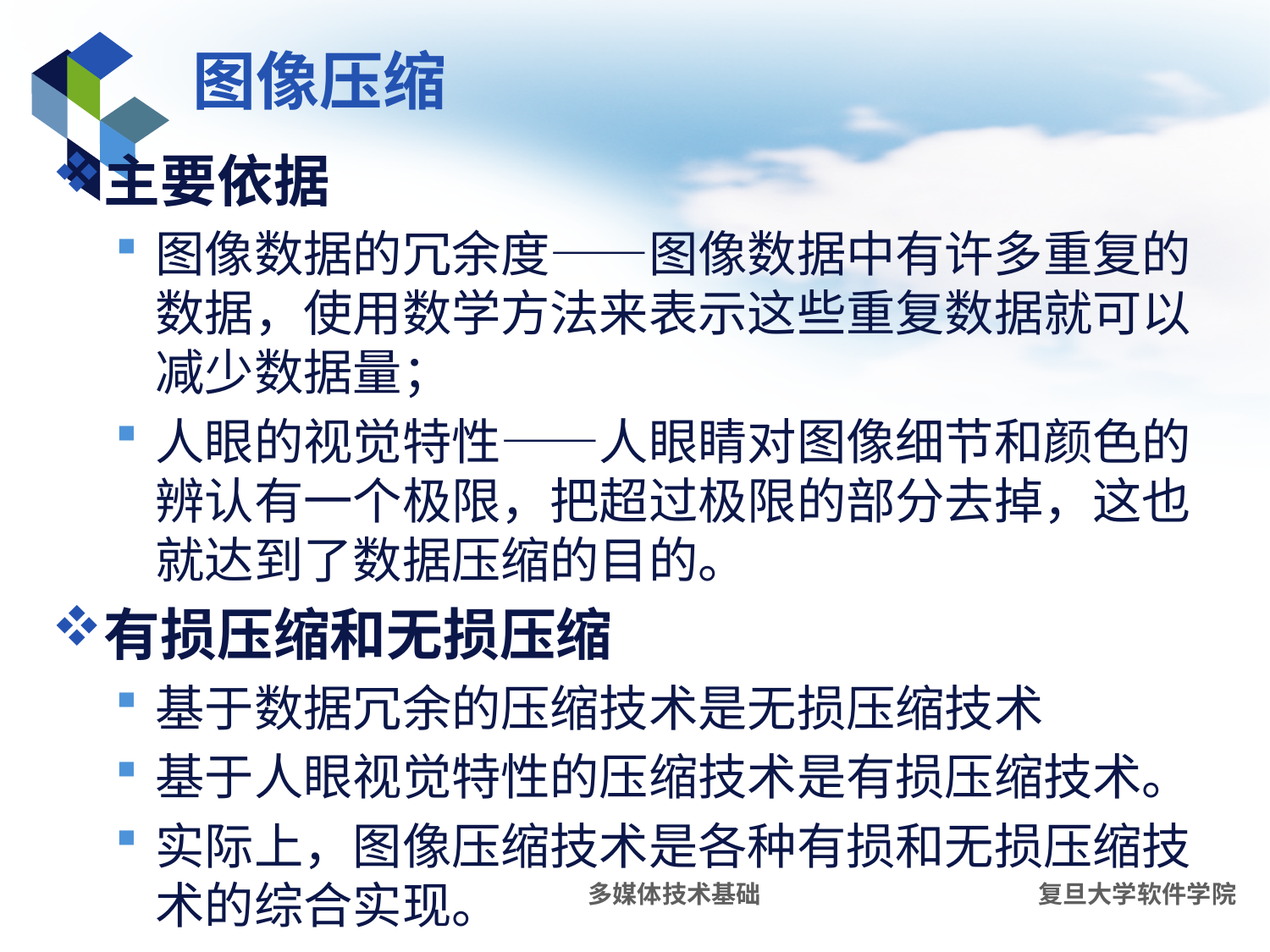

# 图像压缩
主要依据
图像数据的冗余度——图像数据中有许多重复的数据，使用数学方法来表示这些重复数据就可以减少数据量；
人眼的视觉特性——人眼睛对图像细节和颜色的辨认有一个极限，把超过极限的部分去掉，这也就达到了数据压缩的目的。
有损压缩和无损压缩
基于数据冗余的压缩技术是无损压缩技术
基于人眼视觉特性的压缩技术是有损压缩技术。
实际上，图像压缩技术是各种有损和无损压缩技术的综合实现。
多媒体技术基础